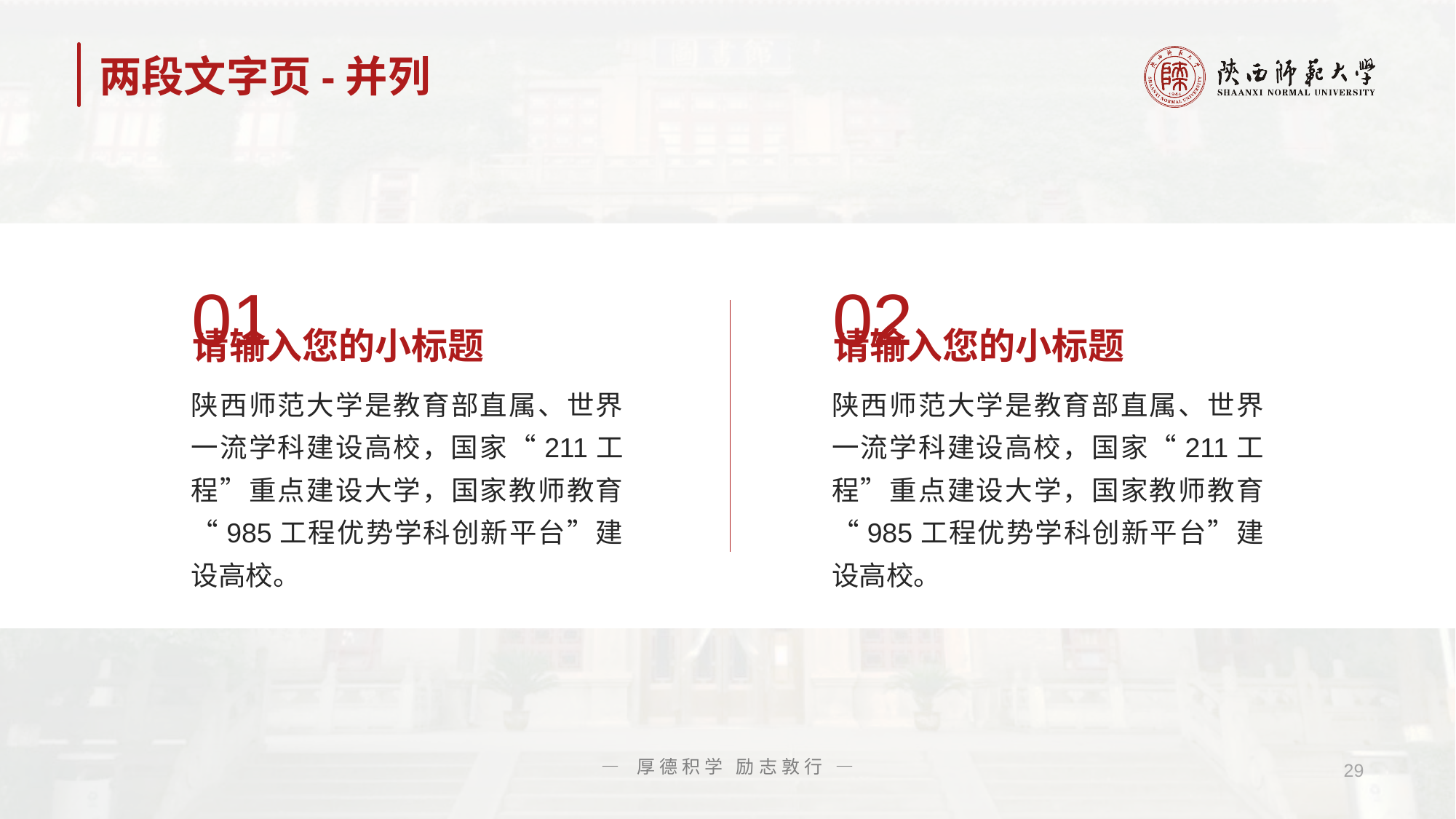

# 两段文字页-并列

01
02
请输入您的小标题
请输入您的小标题
陕西师范大学是教育部直属、世界一流学科建设高校，国家“211工程”重点建设大学，国家教师教育“985工程优势学科创新平台”建设高校。
陕西师范大学是教育部直属、世界一流学科建设高校，国家“211工程”重点建设大学，国家教师教育“985工程优势学科创新平台”建设高校。
— 厚德积学 励志敦行 —
29